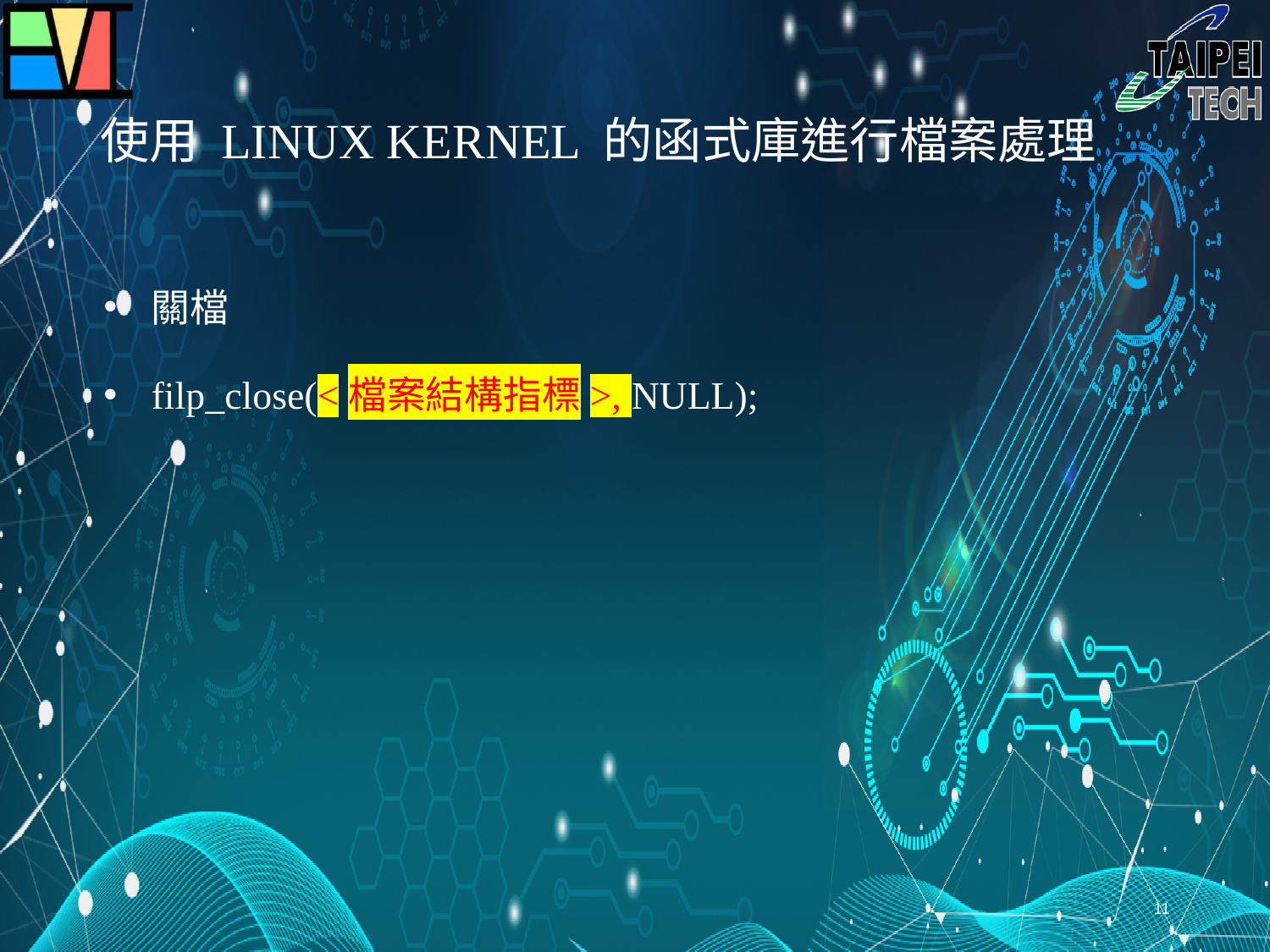

# 使用 LINUX KERNEL 的函式庫進行檔案處理
關檔
filp_close(<檔案結構指標>, NULL);
11